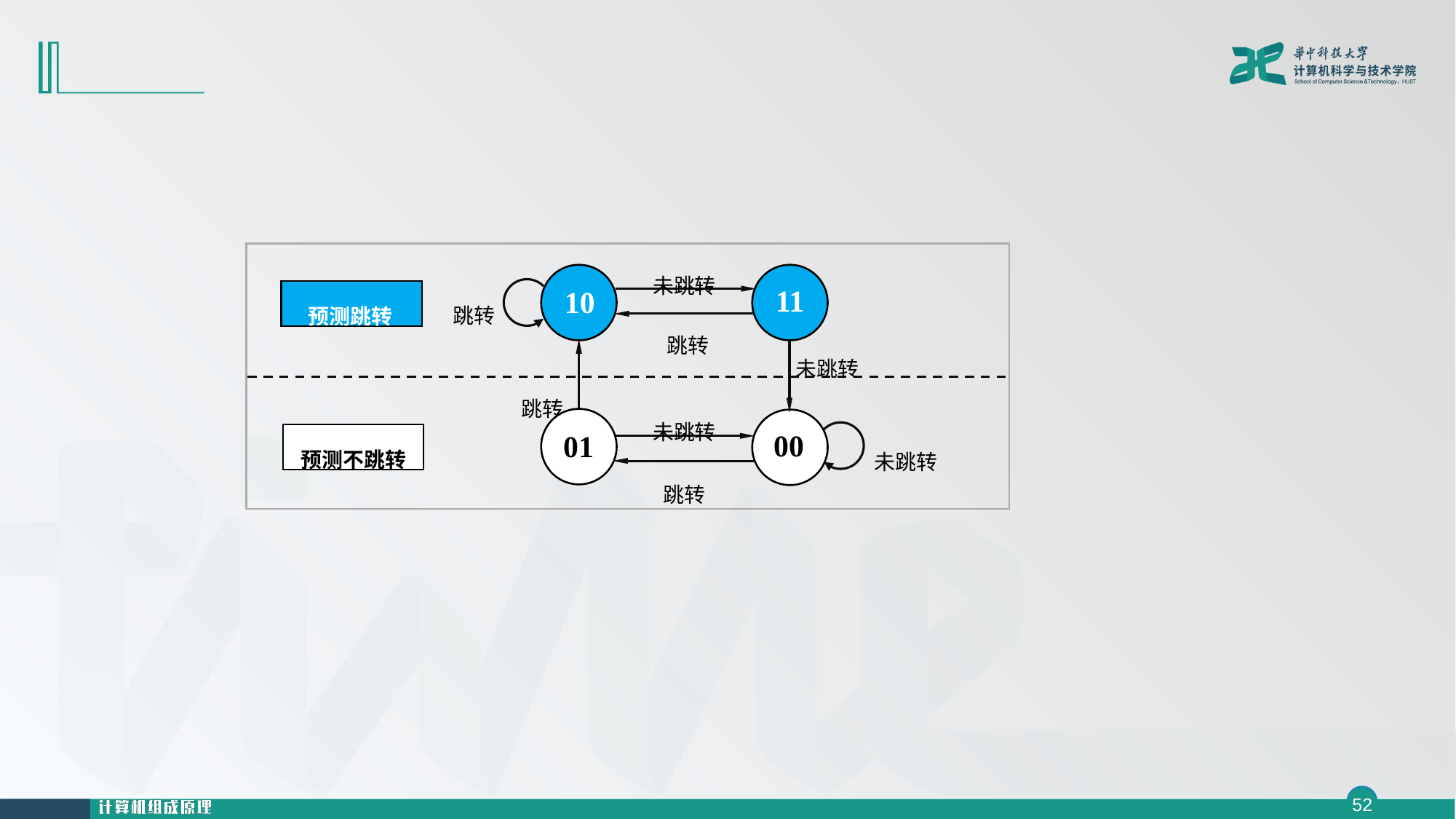

未跳转

10

11
跳转
预测跳转

跳转
未跳转
跳转
未跳转

01

00
预测不跳转

未跳转

跳转